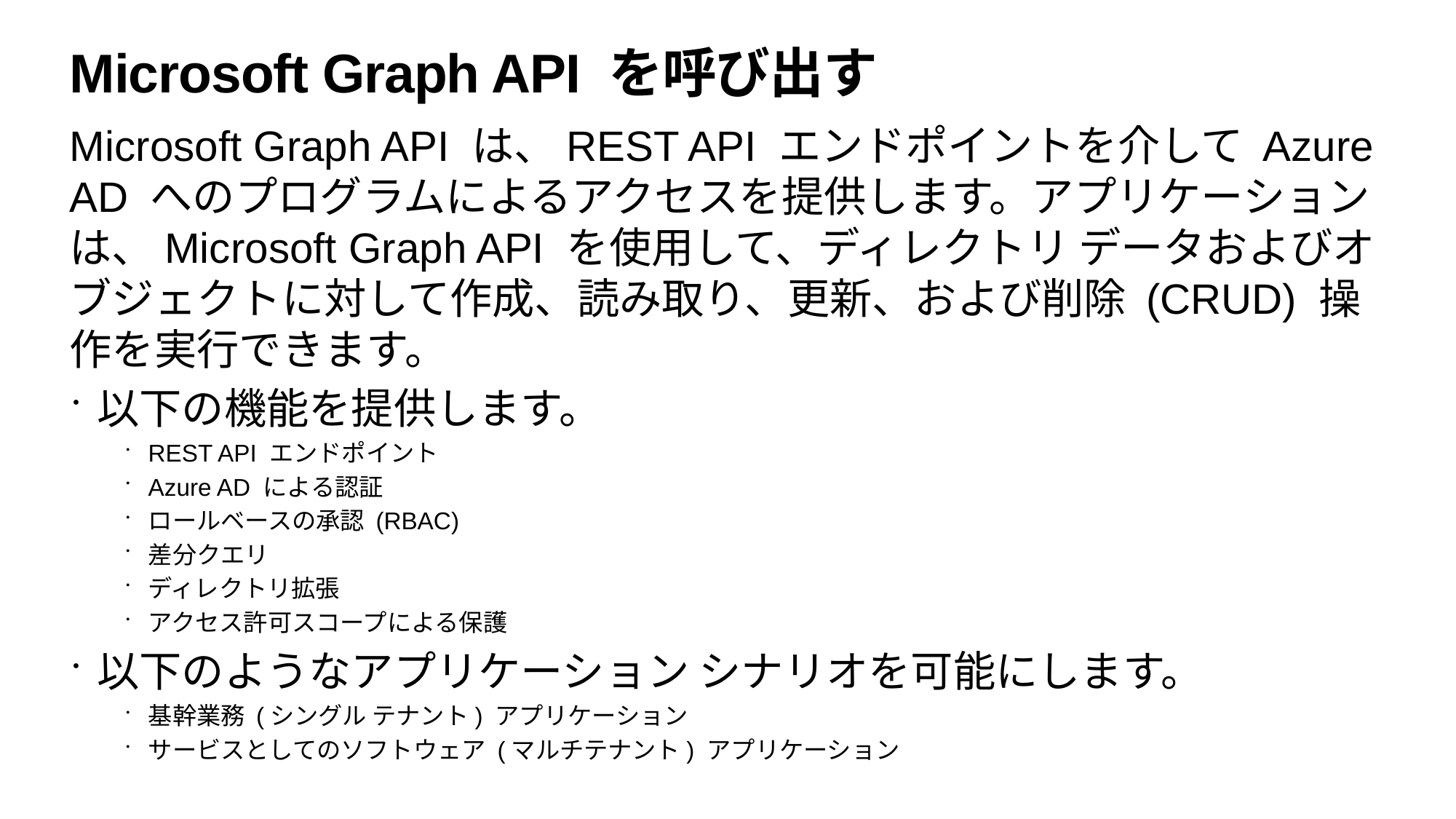

# Microsoft Graph API を呼び出す
Microsoft Graph API は、REST API エンドポイントを介して Azure AD へのプログラムによるアクセスを提供します。アプリケーションは、Microsoft Graph API を使用して、ディレクトリ データおよびオブジェクトに対して作成、読み取り、更新、および削除 (CRUD) 操作を実行できます。
以下の機能を提供します。
REST API エンドポイント
Azure AD による認証
ロールベースの承認 (RBAC)
差分クエリ
ディレクトリ拡張
アクセス許可スコープによる保護
以下のようなアプリケーション シナリオを可能にします。
基幹業務 (シングル テナント) アプリケーション
サービスとしてのソフトウェア (マルチテナント) アプリケーション